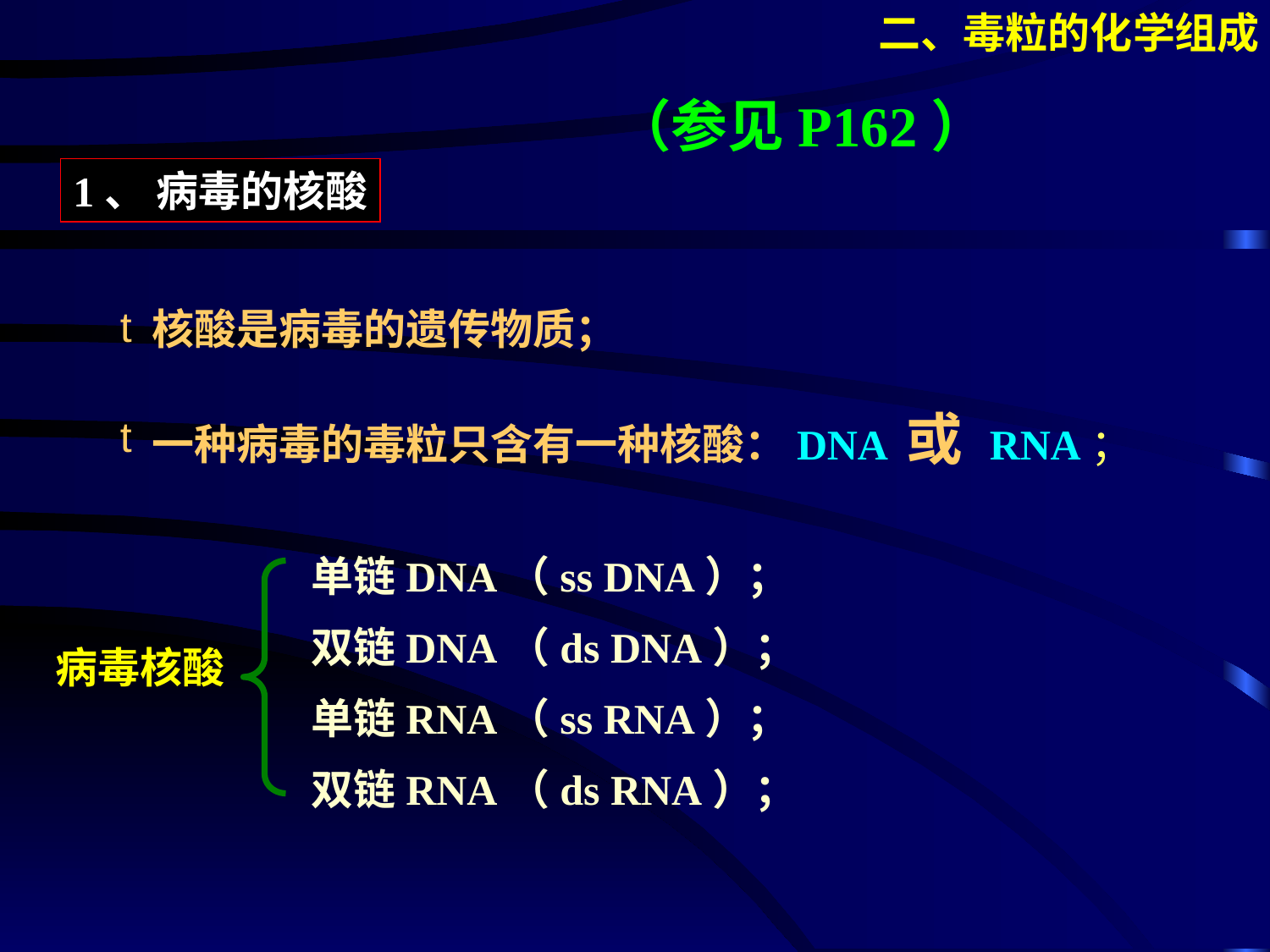

二、毒粒的化学组成
（参见P162）
1、 病毒的核酸
 核酸是病毒的遗传物质；

 一种病毒的毒粒只含有一种核酸：DNA 或 RNA；
单链DNA（ss DNA）；
双链DNA（ds DNA）；
单链RNA（ss RNA）；
双链RNA（ds RNA）；

病毒核酸